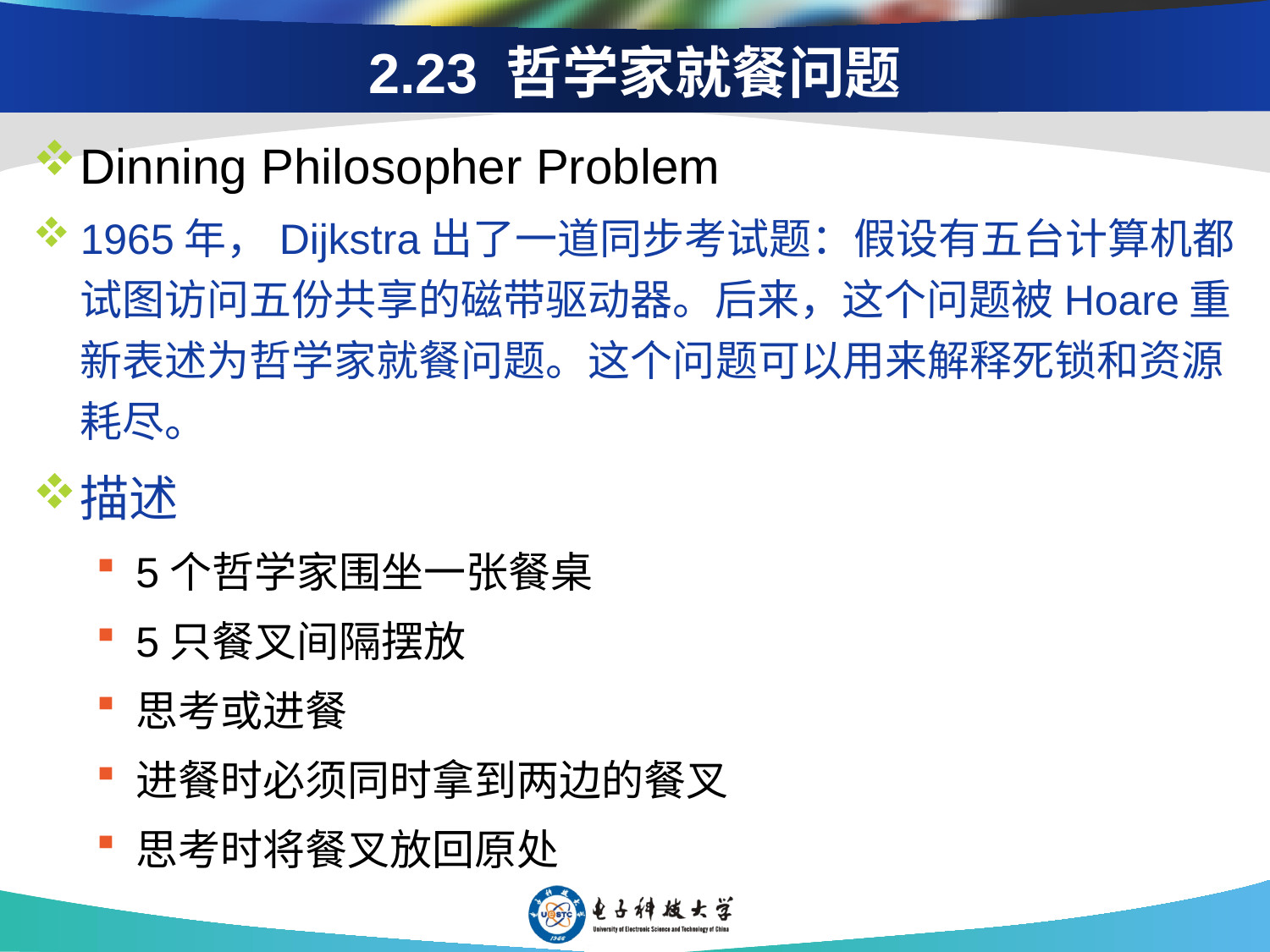

# 2.23 哲学家就餐问题
Dinning Philosopher Problem
1965年，Dijkstra出了一道同步考试题：假设有五台计算机都试图访问五份共享的磁带驱动器。后来，这个问题被Hoare重新表述为哲学家就餐问题。这个问题可以用来解释死锁和资源耗尽。
描述
5个哲学家围坐一张餐桌
5只餐叉间隔摆放
思考或进餐
进餐时必须同时拿到两边的餐叉
思考时将餐叉放回原处